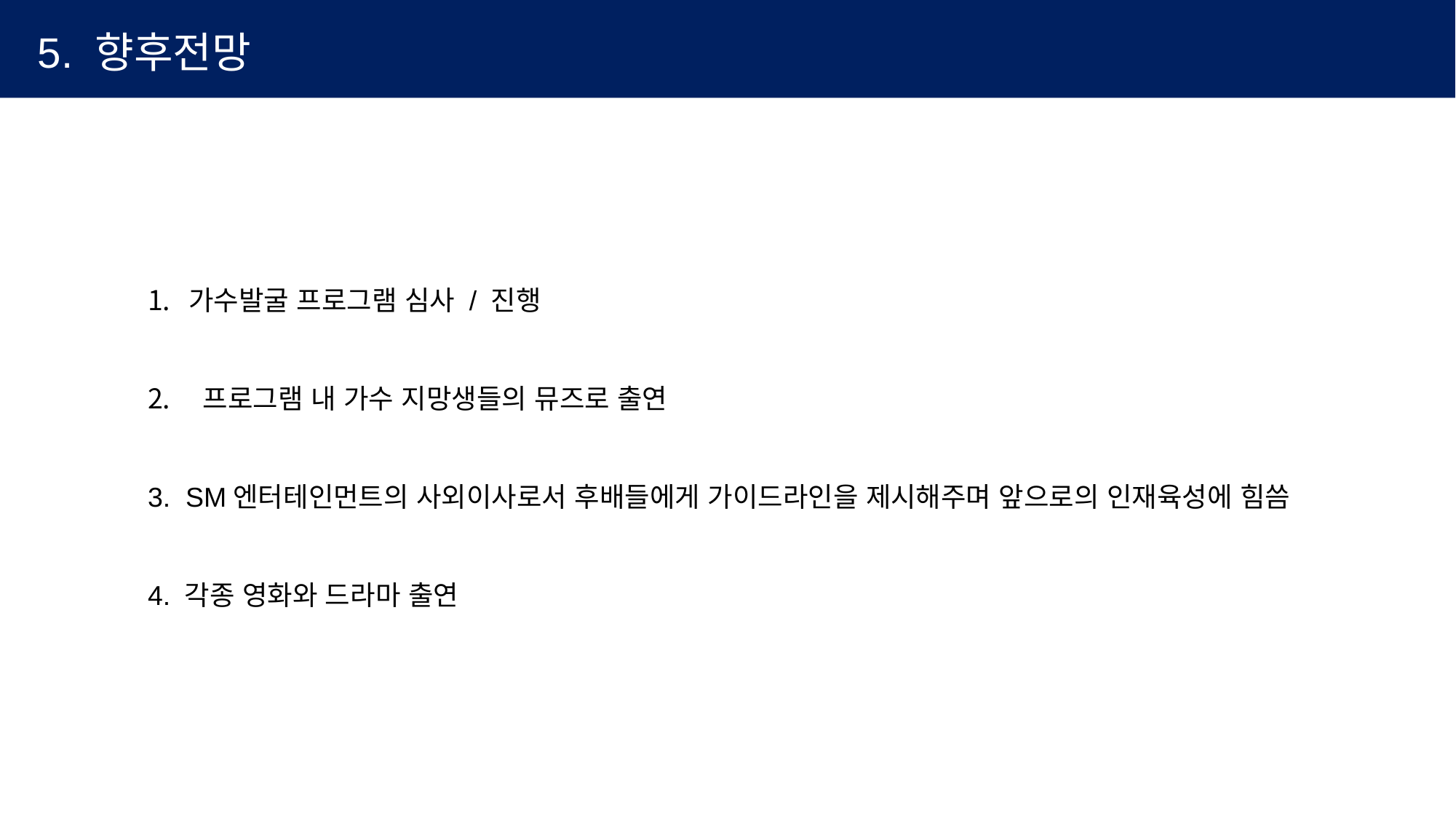

5. 향후전망
가수발굴 프로그램 심사 / 진행
 프로그램 내 가수 지망생들의 뮤즈로 출연
3.  SM엔터테인먼트의 사외이사로서 후배들에게 가이드라인을 제시해주며 앞으로의 인재육성에 힘씀
4. 각종 영화와 드라마 출연